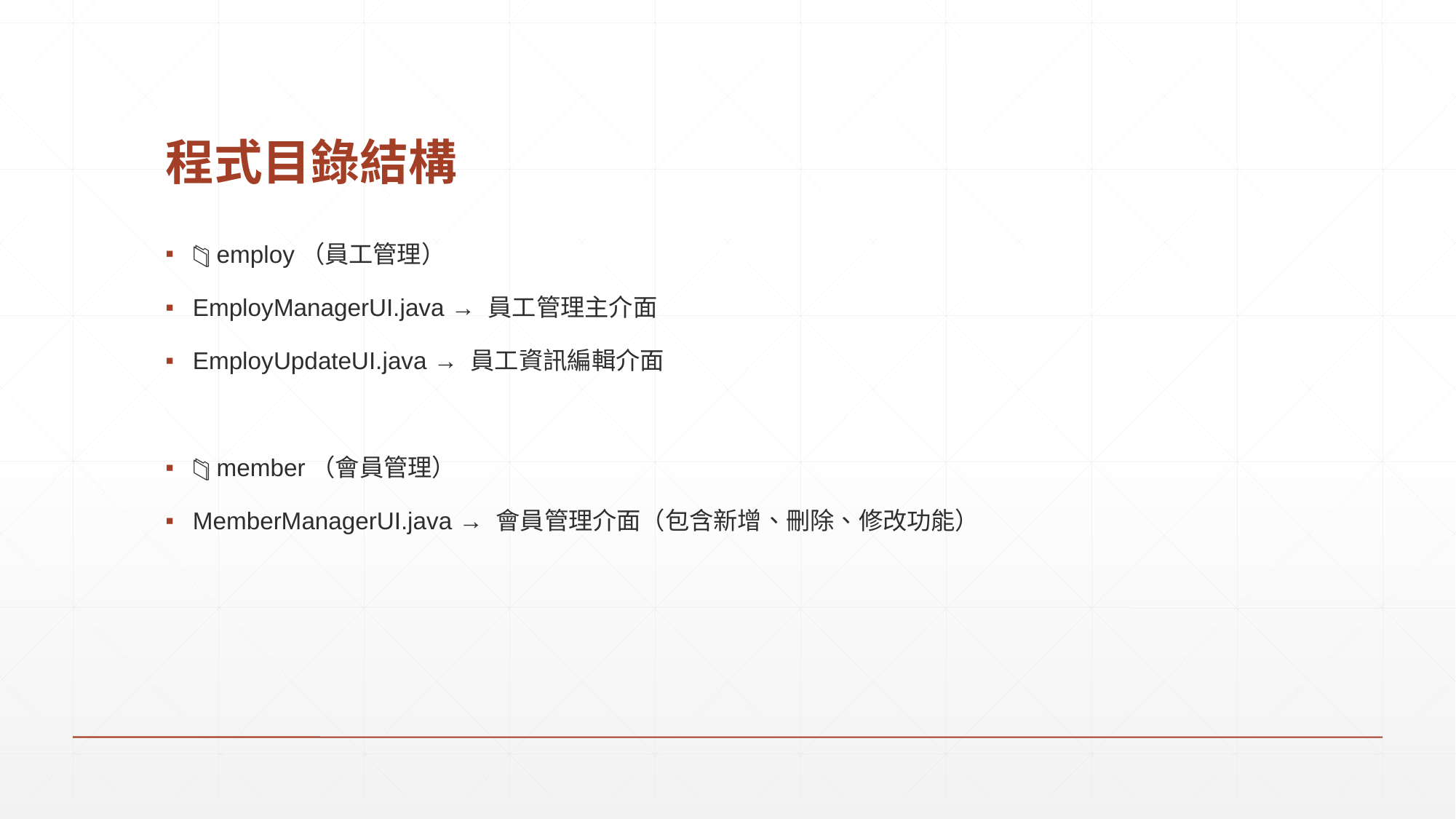

# 程式目錄結構
📁 employ（員工管理）
EmployManagerUI.java → 員工管理主介面
EmployUpdateUI.java → 員工資訊編輯介面

📁 member（會員管理）
MemberManagerUI.java → 會員管理介面（包含新增、刪除、修改功能）